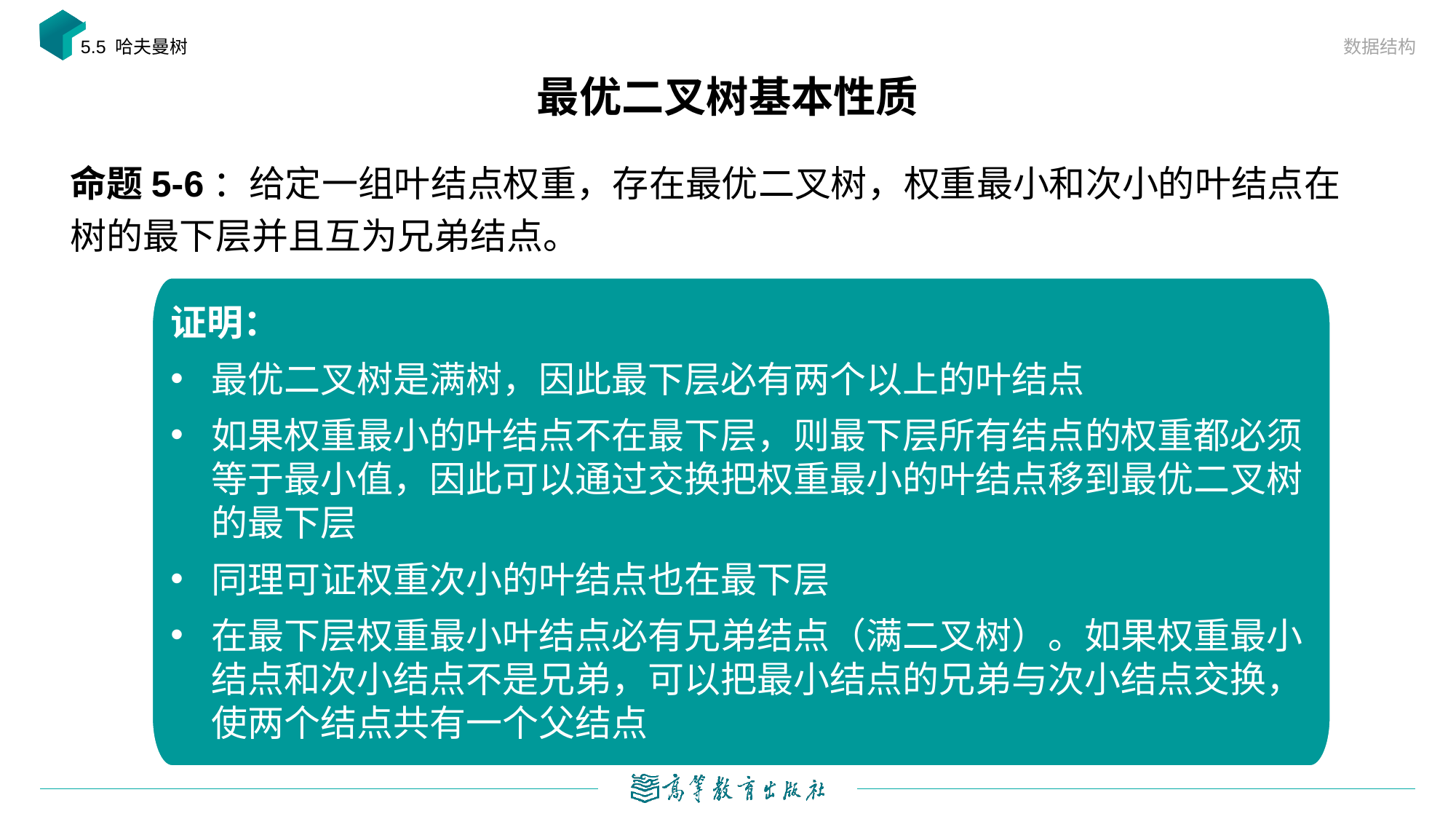

数据结构
5.5 哈夫曼树
# 最优二叉树基本性质
命题5-6：给定一组叶结点权重，存在最优二叉树，权重最小和次小的叶结点在树的最下层并且互为兄弟结点。

证明：
最优二叉树是满树，因此最下层必有两个以上的叶结点
如果权重最小的叶结点不在最下层，则最下层所有结点的权重都必须等于最小值，因此可以通过交换把权重最小的叶结点移到最优二叉树的最下层
同理可证权重次小的叶结点也在最下层
在最下层权重最小叶结点必有兄弟结点（满二叉树）。如果权重最小结点和次小结点不是兄弟，可以把最小结点的兄弟与次小结点交换，使两个结点共有一个父结点